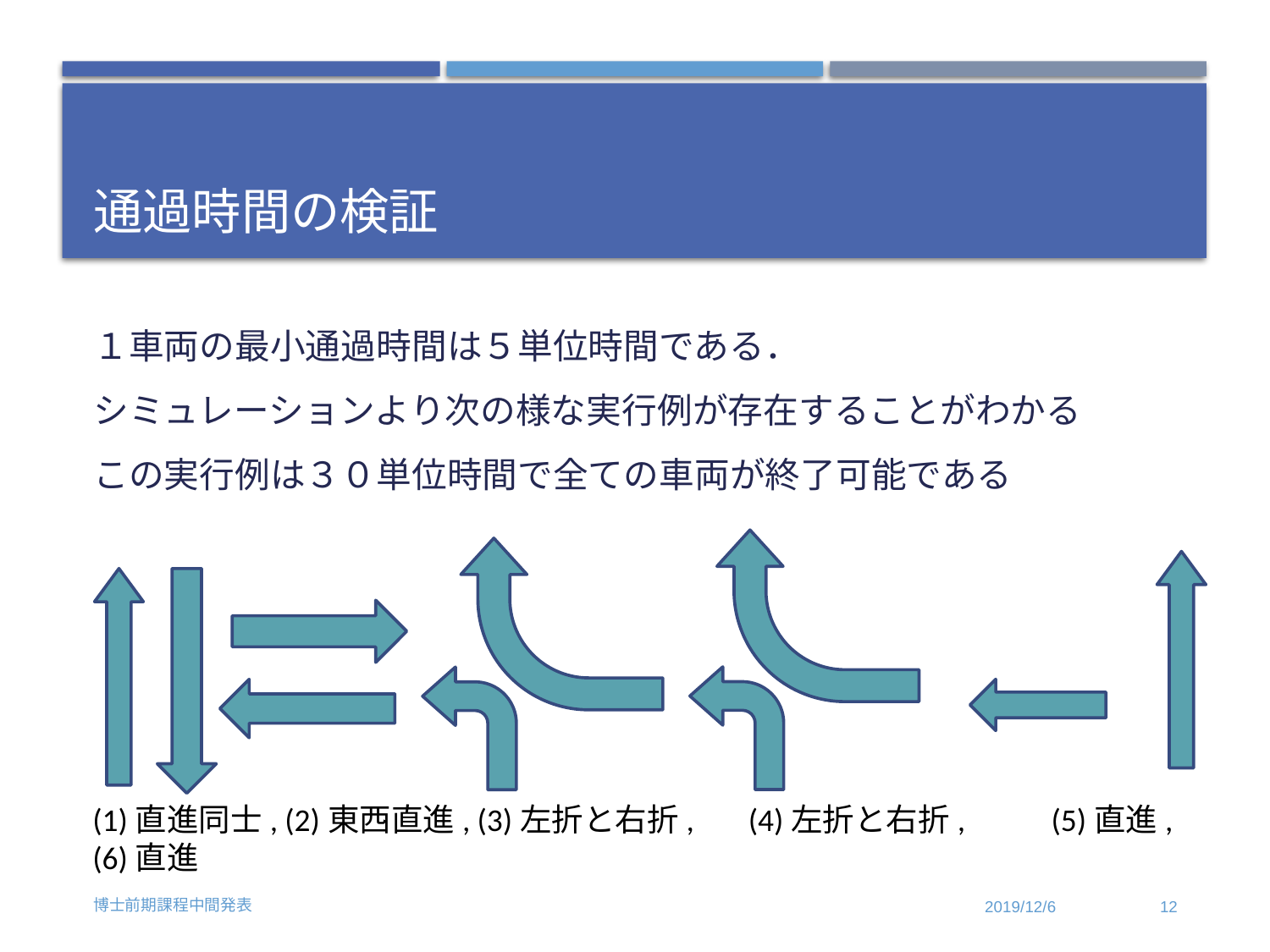

# 通過時間の検証
１車両の最小通過時間は５単位時間である．
シミュレーションより次の様な実行例が存在することがわかる
この実行例は３０単位時間で全ての車両が終了可能である

(1)直進同士, (2)東西直進, (3)左折と右折, 　(4)左折と右折, 　　(5)直進, (6)直進
博士前期課程中間発表
2019/12/6
12